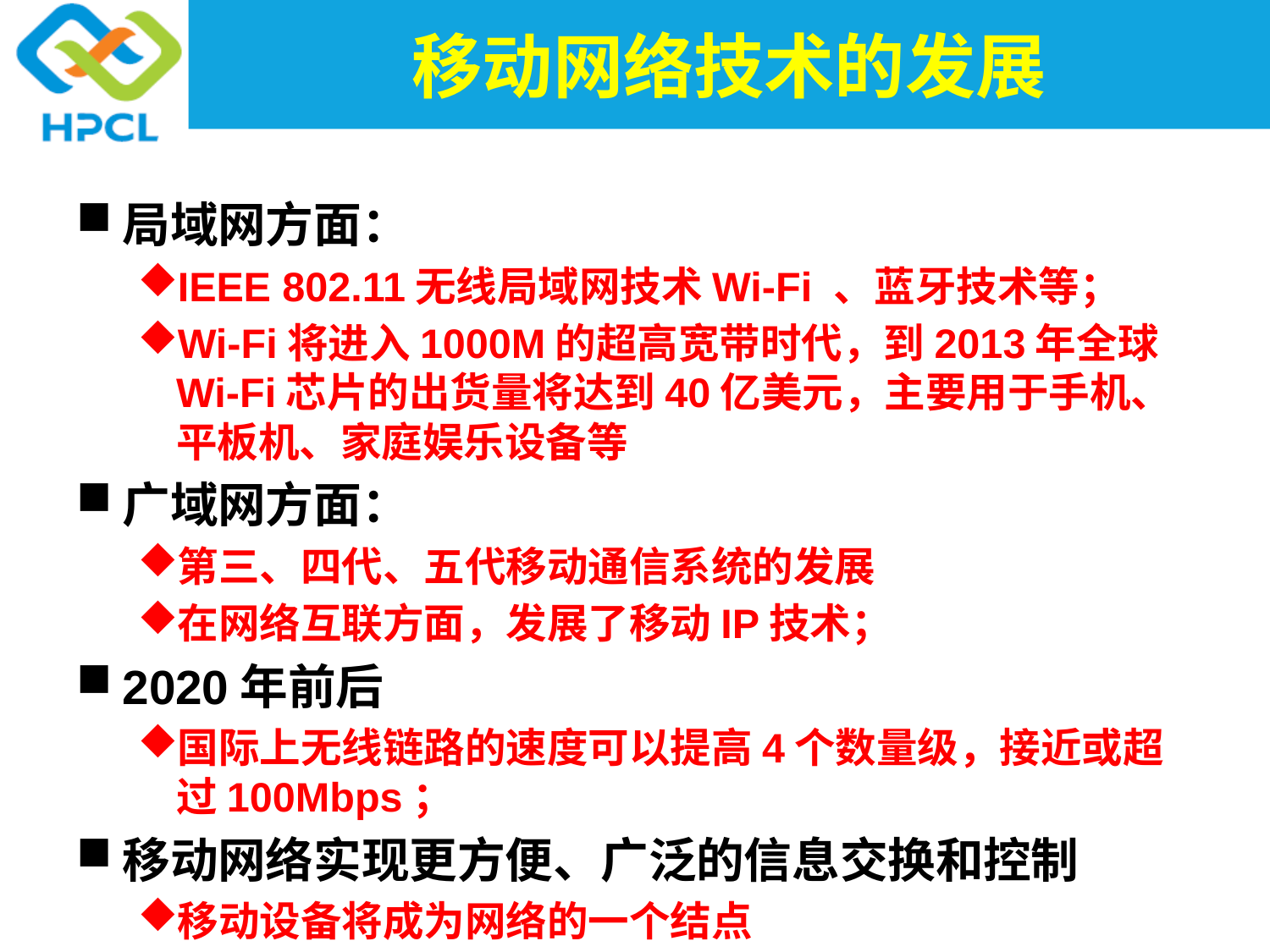

# 移动网络技术的发展
局域网方面：
IEEE 802.11无线局域网技术Wi-Fi 、蓝牙技术等；
Wi-Fi将进入1000M的超高宽带时代，到2013年全球Wi-Fi芯片的出货量将达到40亿美元，主要用于手机、平板机、家庭娱乐设备等
广域网方面：
第三、四代、五代移动通信系统的发展
在网络互联方面，发展了移动IP技术；
2020年前后
国际上无线链路的速度可以提高4个数量级，接近或超过100Mbps；
移动网络实现更方便、广泛的信息交换和控制
移动设备将成为网络的一个结点